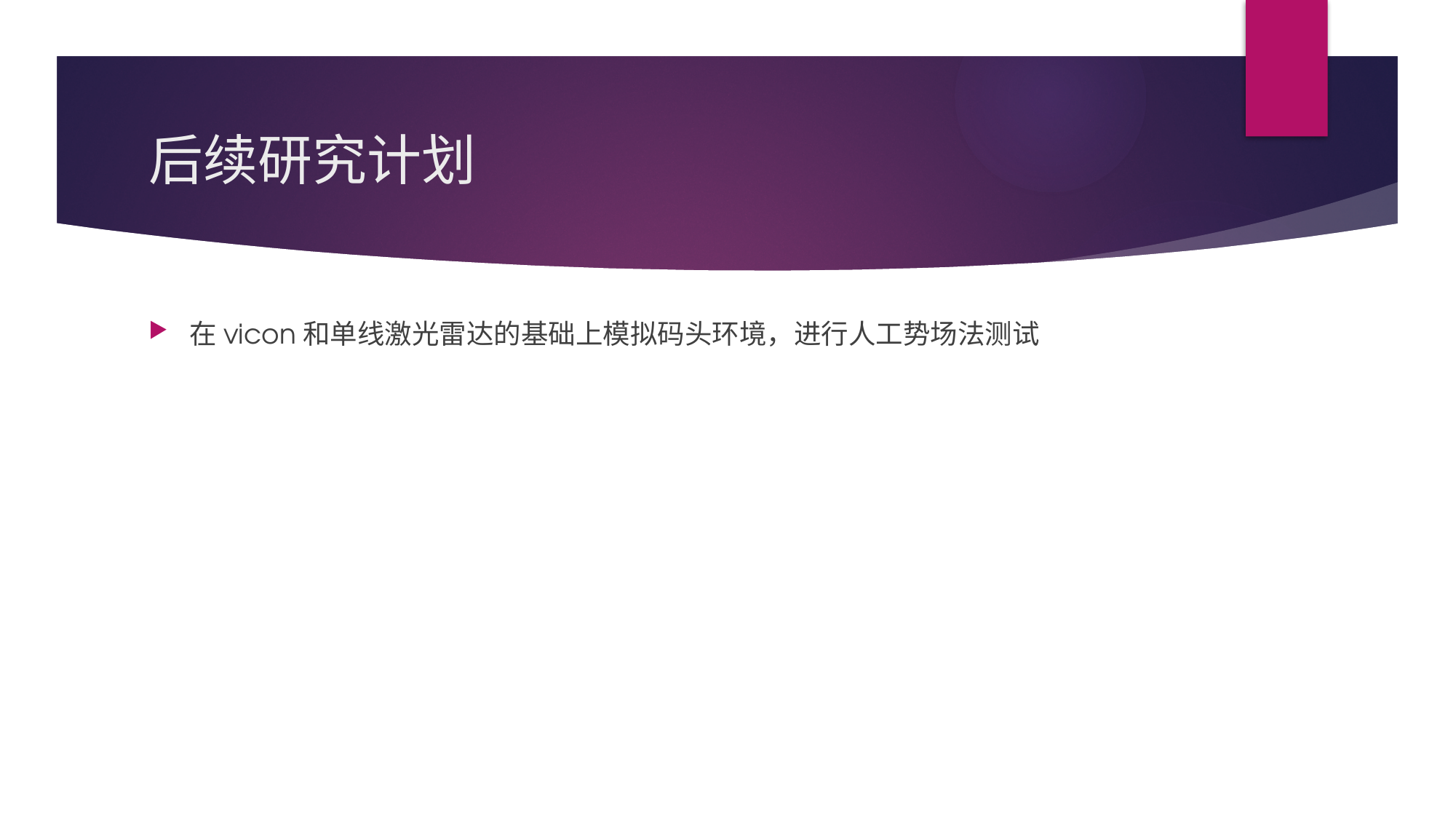

# 后续研究计划
在vicon和单线激光雷达的基础上模拟码头环境，进行人工势场法测试